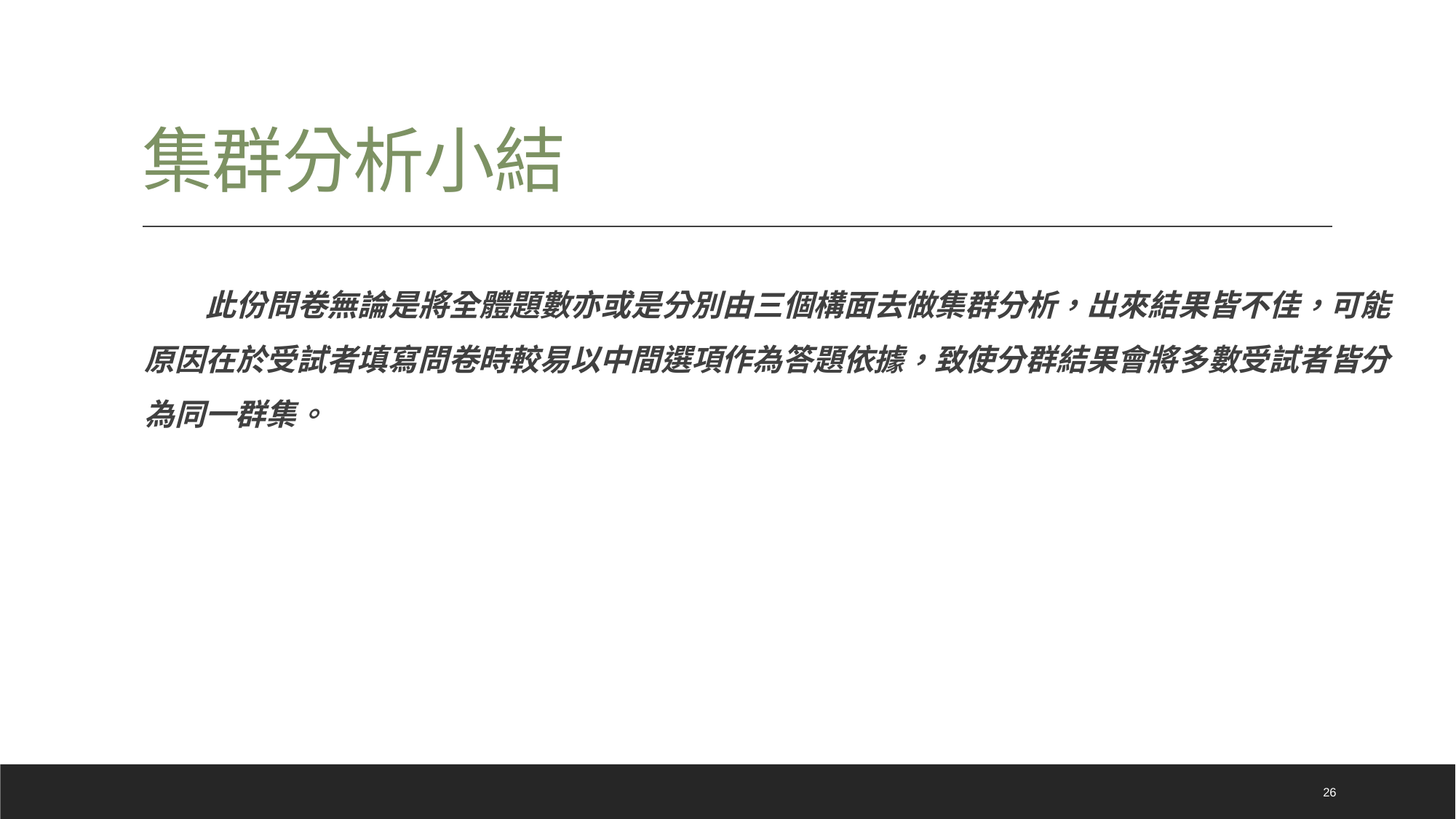

# 集群分析小結
        此份問卷無論是將全體題數亦或是分別由三個構面去做集群分析，出來結果皆不佳，可能原因在於受試者填寫問卷時較易以中間選項作為答題依據，致使分群結果會將多數受試者皆分為同一群集。
26